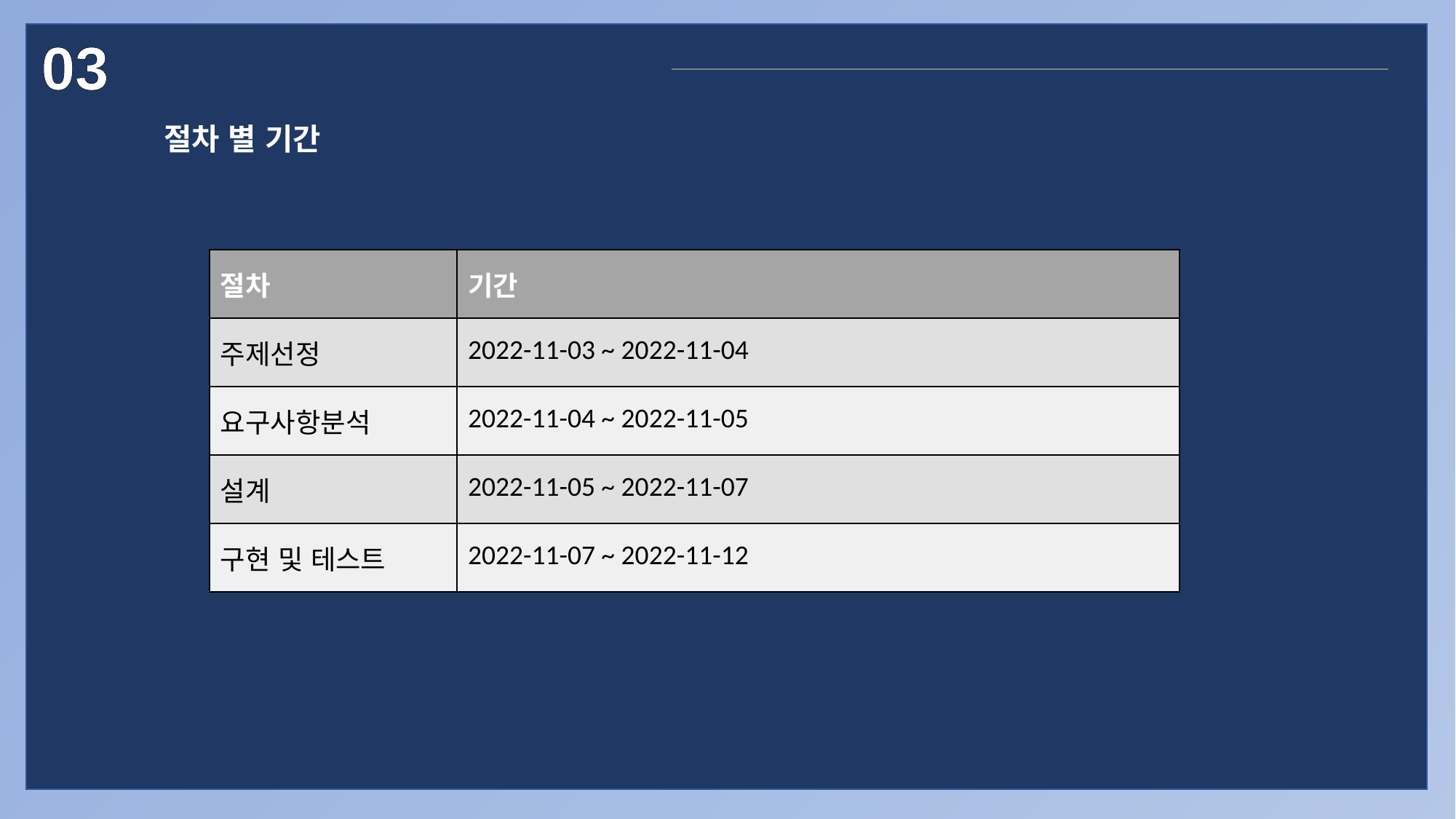

03

프로젝트 수행 절차 및 방법
 절차 별 기간
| 절차 | 기간 |
| --- | --- |
| 주제선정 | 2022-11-03 ~ 2022-11-04 |
| 요구사항분석 | 2022-11-04 ~ 2022-11-05 |
| 설계 | 2022-11-05 ~ 2022-11-07 |
| 구현 및 테스트 | 2022-11-07 ~ 2022-11-12 |